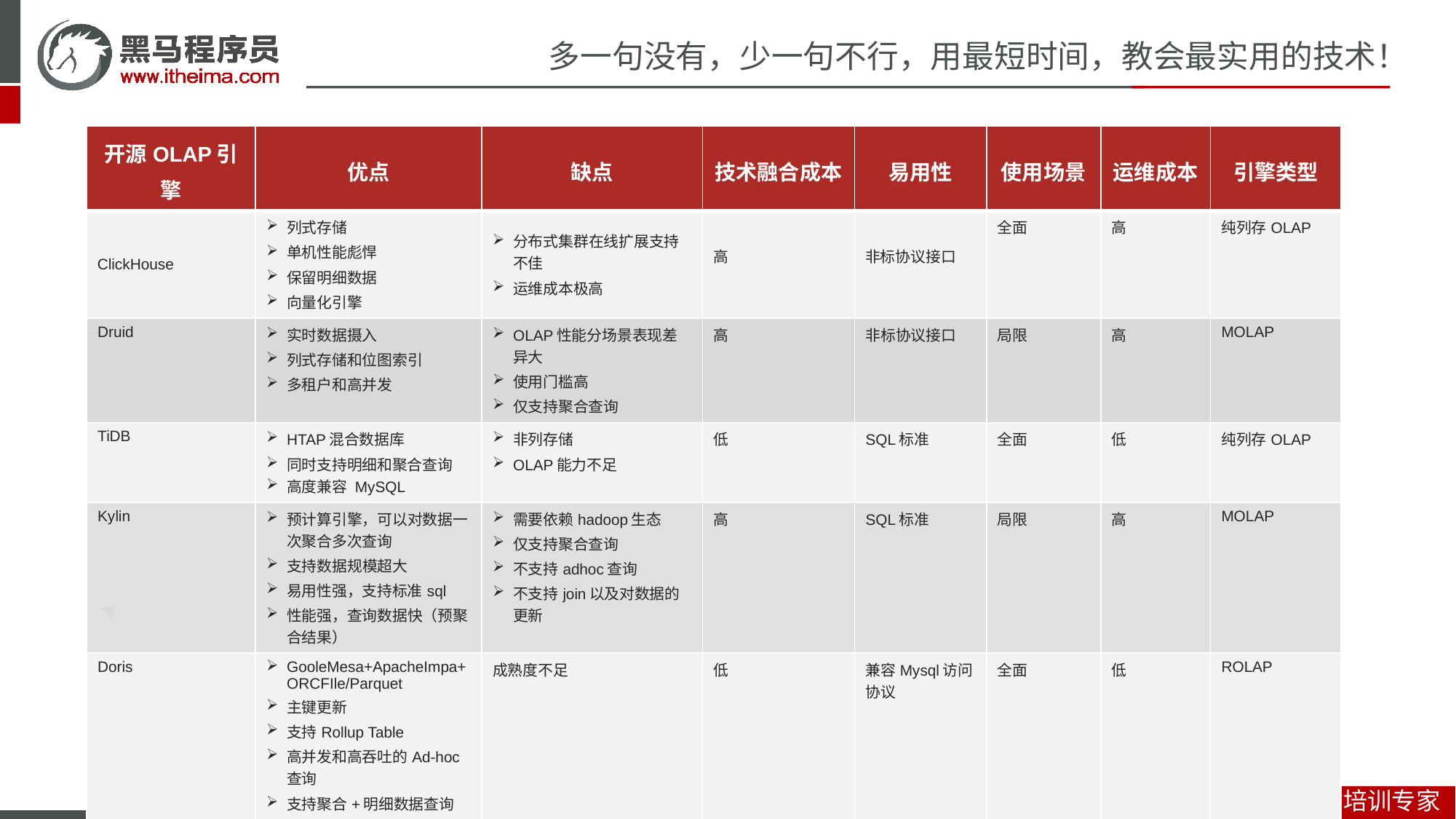

# 数据分析框架对比
| 开源OLAP引擎 | 优点 | 缺点 | 技术融合成本 | 易用性 | 使用场景 | 运维成本 | 引擎类型 |
| --- | --- | --- | --- | --- | --- | --- | --- |
| ClickHouse | 列式存储 单机性能彪悍 保留明细数据 向量化引擎 | 分布式集群在线扩展支持不佳 运维成本极高 | 高 | 非标协议接口 | 全面 | 高 | 纯列存OLAP |
| Druid | 实时数据摄入 列式存储和位图索引 多租户和高并发 | OLAP性能分场景表现差异大 使用门槛高 仅支持聚合查询 | 高 | 非标协议接口 | 局限 | 高 | MOLAP |
| TiDB | HTAP混合数据库 同时支持明细和聚合查询 高度兼容 MySQL | 非列存储 OLAP能力不足 | 低 | SQL标准 | 全面 | 低 | 纯列存OLAP |
| Kylin | 预计算引擎，可以对数据一次聚合多次查询 支持数据规模超大 易用性强，支持标准sql 性能强，查询数据快（预聚合结果） | 需要依赖hadoop生态 仅支持聚合查询 不支持adhoc查询 不支持join以及对数据的更新 | 高 | SQL标准 | 局限 | 高 | MOLAP |
| Doris | GooleMesa+ApacheImpa+ORCFIle/Parquet 主键更新 支持Rollup Table 高并发和高吞吐的Ad-hoc查询 支持聚合+明细数据查询 无外部系统依赖 | 成熟度不足 | 低 | 兼容Mysql访问协议 | 全面 | 低 | ROLAP |